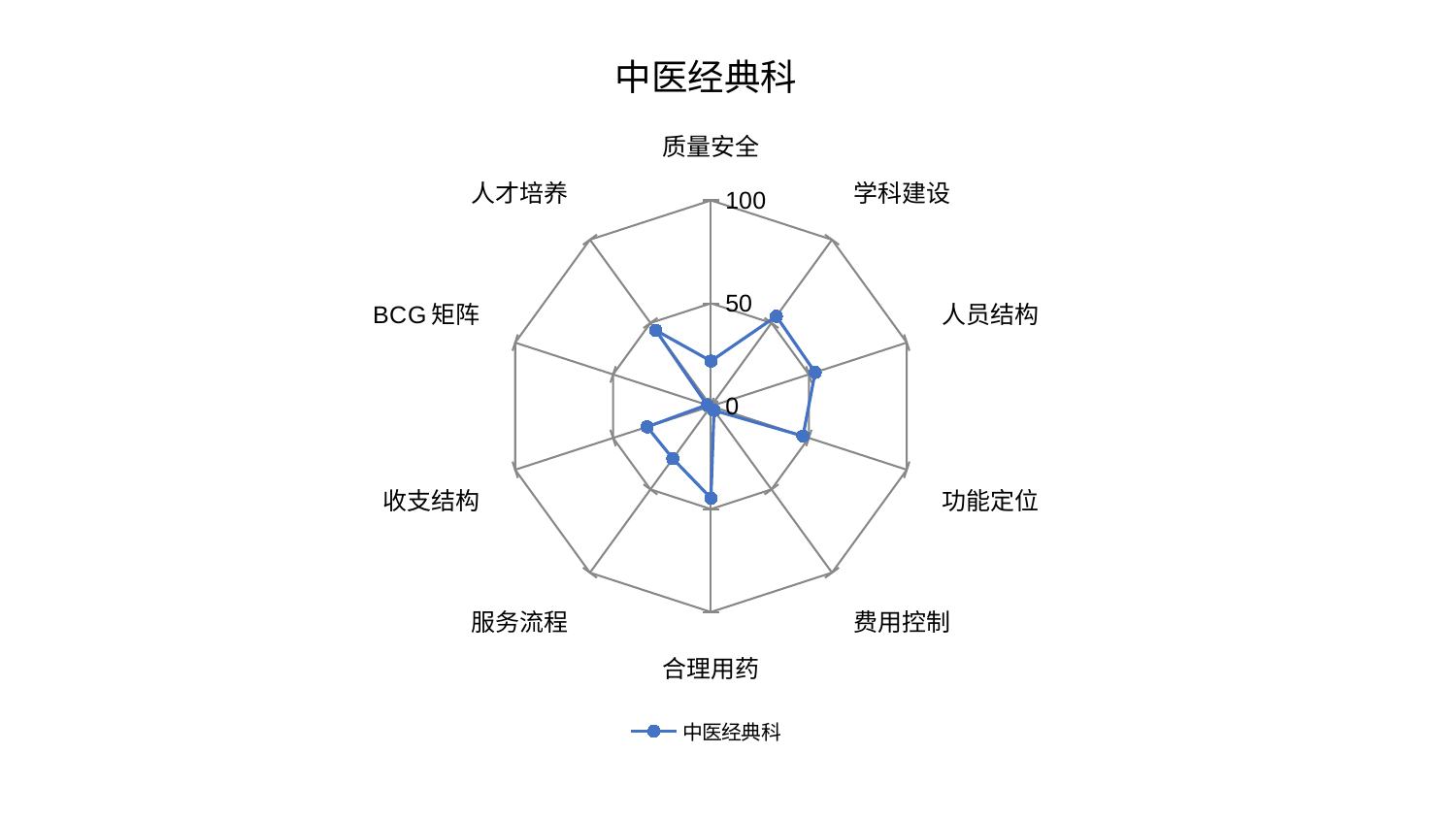

### Chart: 中医经典科

| Category | 中医经典科 |
|---|---|
| 质量安全 | 21.93318228751516 |
| 学科建设 | 54.035873586574574 |
| 人员结构 | 53.204588374844704 |
| 功能定位 | 46.984328405816676 |
| 费用控制 | 2.551847788836909 |
| 合理用药 | 44.70343534715248 |
| 服务流程 | 31.537615485967294 |
| 收支结构 | 32.61139003931414 |
| BCG矩阵 | 2.0095314762642937 |
| 人才培养 | 45.593052726924974 |
137